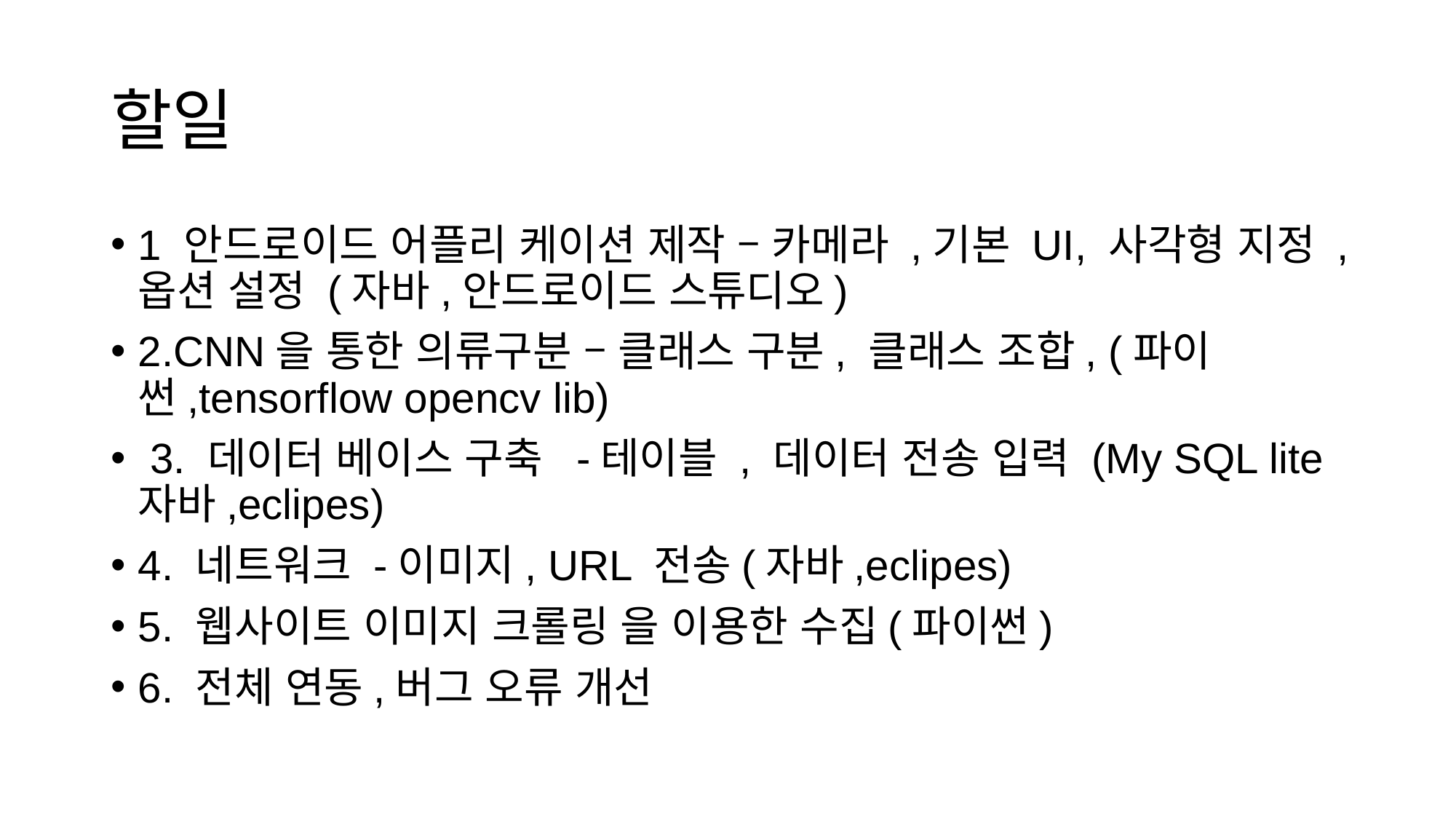

# 할일
1 안드로이드 어플리 케이션 제작 – 카메라 ,기본 UI, 사각형 지정 ,옵션 설정 (자바,안드로이드 스튜디오)
2.CNN을 통한 의류구분 – 클래스 구분, 클래스 조합, (파이썬,tensorflow opencv lib)
 3. 데이터 베이스 구축  -테이블 , 데이터 전송 입력 (My SQL lite 자바,eclipes)
4. 네트워크 -이미지, URL 전송(자바,eclipes)
5. 웹사이트 이미지 크롤링 을 이용한 수집(파이썬)
6. 전체 연동,버그 오류 개선